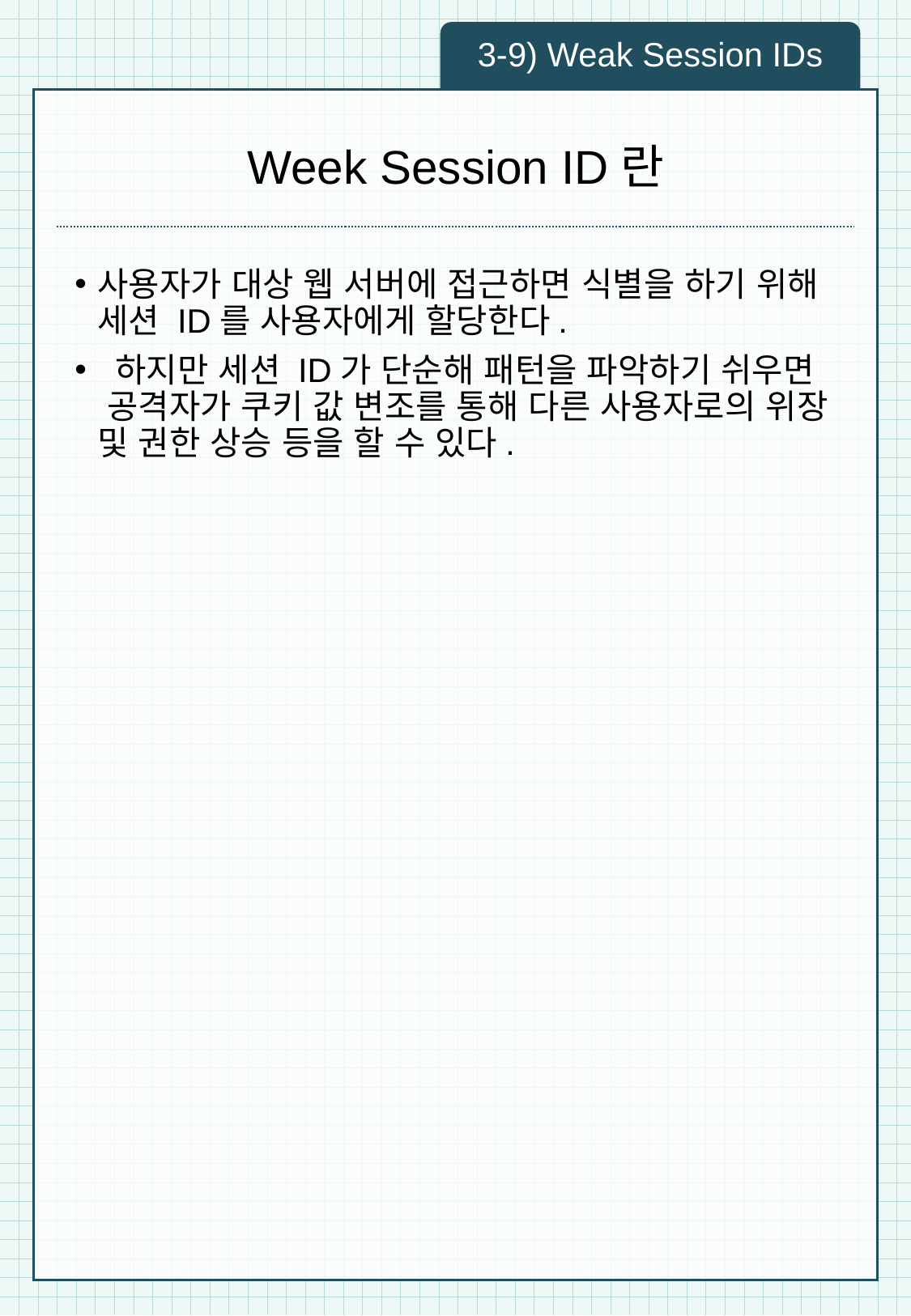

3-9) Weak Session IDs

# Week Session ID란
사용자가 대상 웹 서버에 접근하면 식별을 하기 위해 세션 ID를 사용자에게 할당한다.
 하지만 세션 ID가 단순해 패턴을 파악하기 쉬우면    공격자가 쿠키 값 변조를 통해 다른 사용자로의 위장 및 권한 상승 등을 할 수 있다.